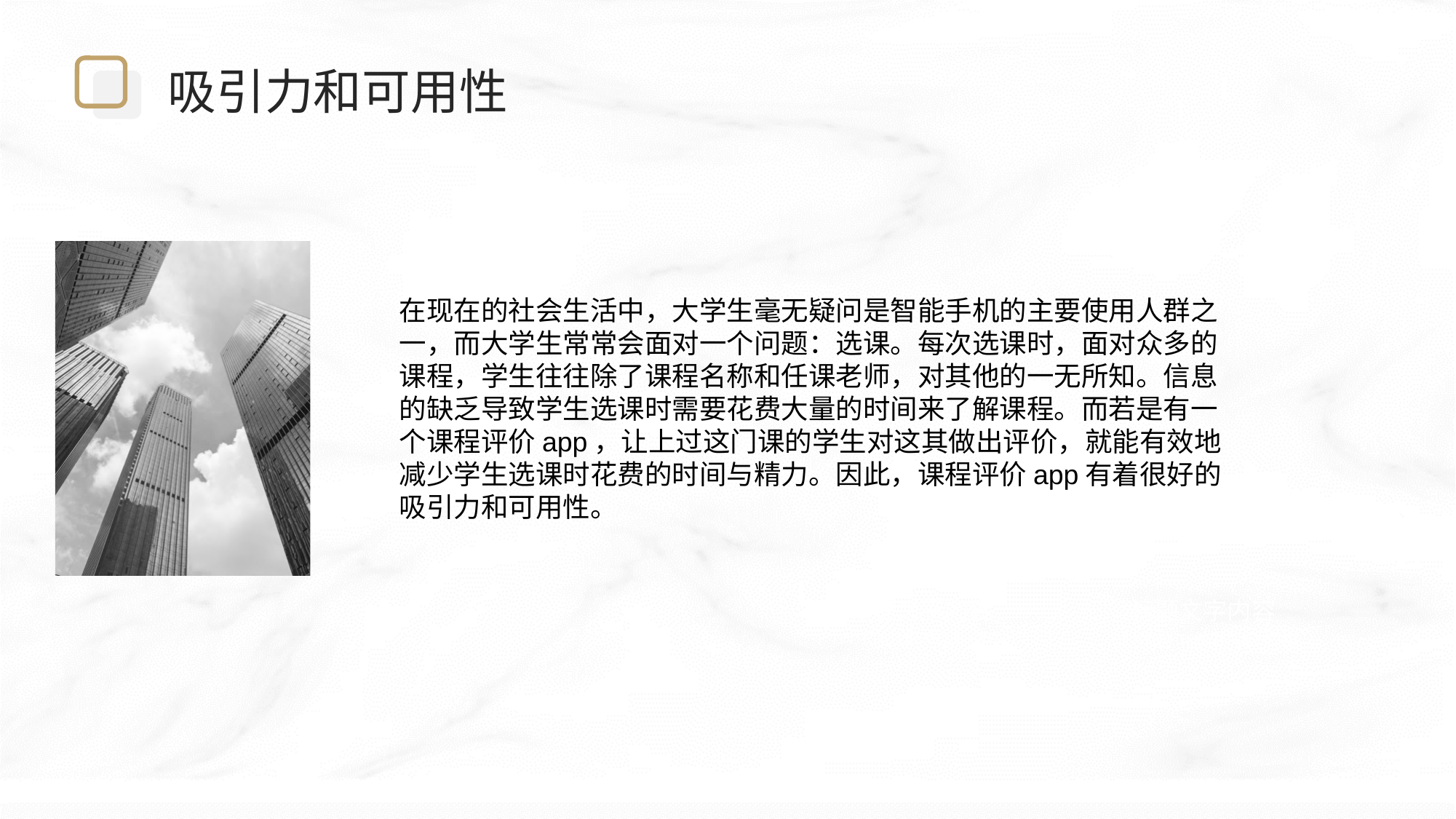

吸引力和可用性

在现在的社会生活中，大学生毫无疑问是智能手机的主要使用人群之一，而大学生常常会面对一个问题：选课。每次选课时，面对众多的课程，学生往往除了课程名称和任课老师，对其他的一无所知。信息的缺乏导致学生选课时需要花费大量的时间来了解课程。而若是有一个课程评价app，让上过这门课的学生对这其做出评价，就能有效地减少学生选课时花费的时间与精力。因此，课程评价app有着很好的吸引力和可用性。
标题文字内容
标题文字内容
ENTER THE TITLE HERE
ENTER THE TITLE HERE